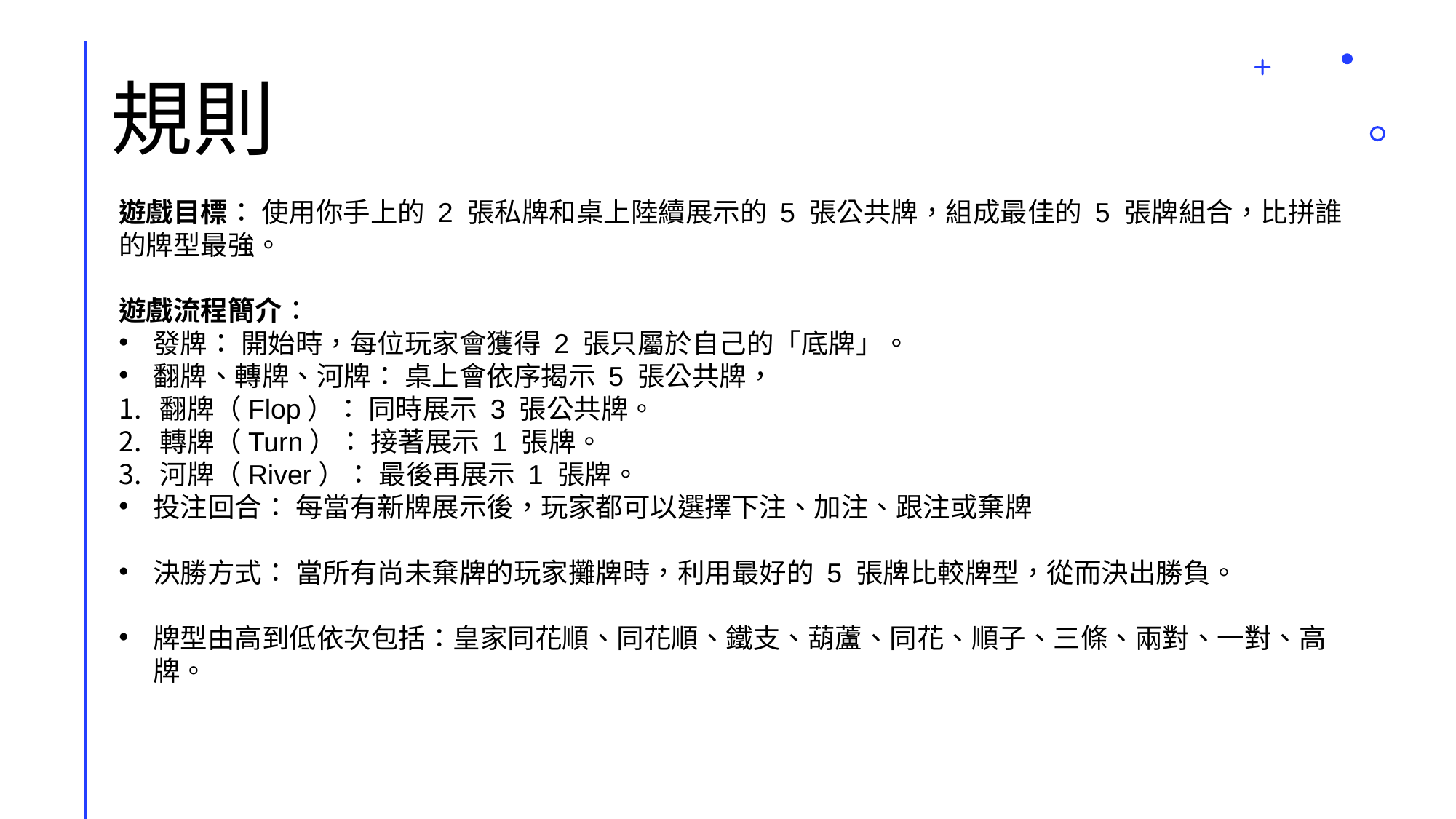

# 規則
遊戲目標： 使用你手上的 2 張私牌和桌上陸續展示的 5 張公共牌，組成最佳的 5 張牌組合，比拼誰的牌型最強。

遊戲流程簡介：
發牌： 開始時，每位玩家會獲得 2 張只屬於自己的「底牌」。
翻牌、轉牌、河牌： 桌上會依序揭示 5 張公共牌，
翻牌（Flop）： 同時展示 3 張公共牌。
轉牌（Turn）： 接著展示 1 張牌。
河牌（River）： 最後再展示 1 張牌。
投注回合： 每當有新牌展示後，玩家都可以選擇下注、加注、跟注或棄牌

決勝方式： 當所有尚未棄牌的玩家攤牌時，利用最好的 5 張牌比較牌型，從而決出勝負。

牌型由高到低依次包括：皇家同花順、同花順、鐵支、葫蘆、同花、順子、三條、兩對、一對、高牌。